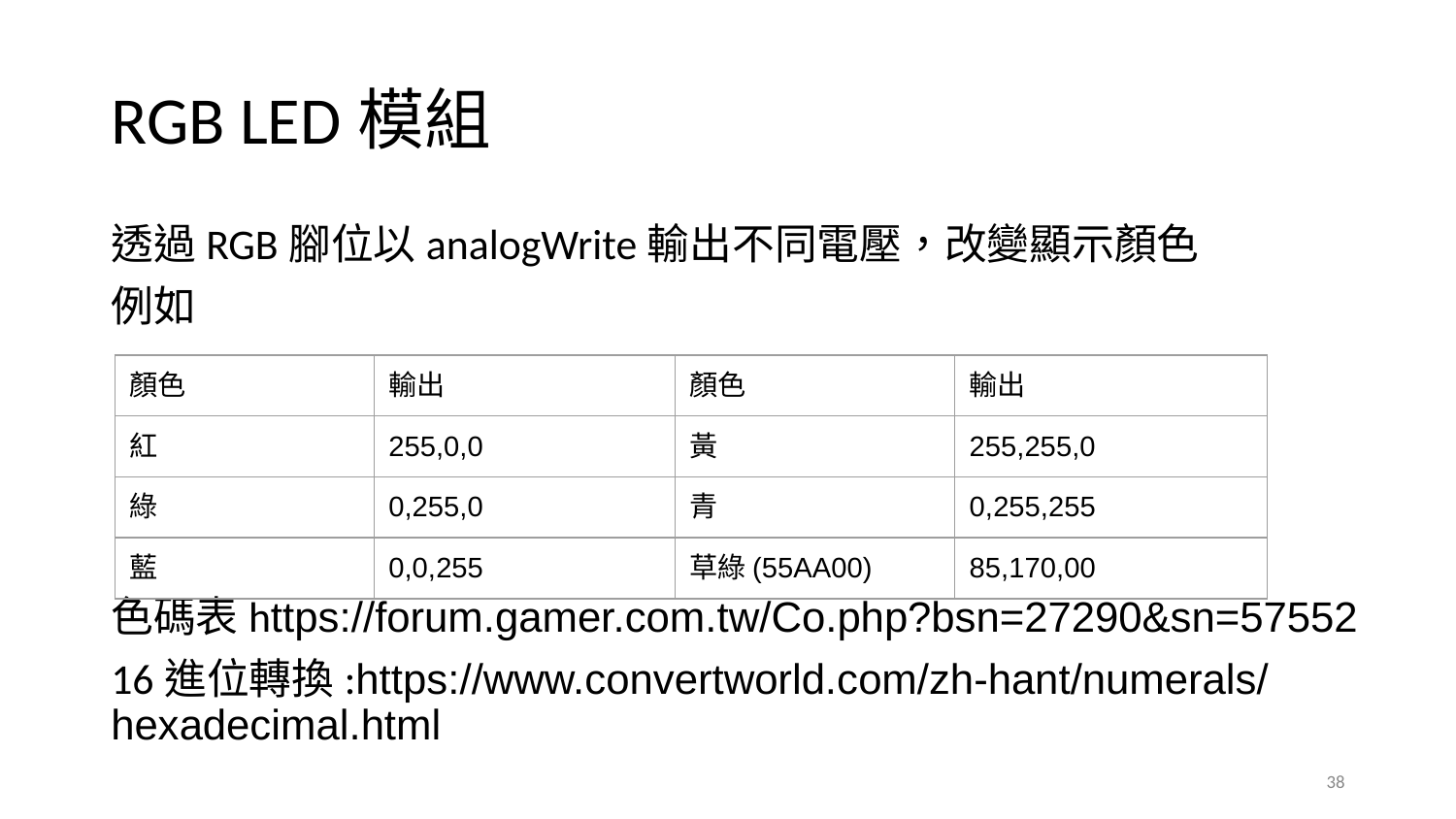

# RGB LED模組
透過RGB腳位以analogWrite輸出不同電壓，改變顯示顏色
例如

色碼表https://forum.gamer.com.tw/Co.php?bsn=27290&sn=57552
16進位轉換:https://www.convertworld.com/zh-hant/numerals/hexadecimal.html
| 顏色 | 輸出 | 顏色 | 輸出 |
| --- | --- | --- | --- |
| 紅 | 255,0,0 | 黃 | 255,255,0 |
| 綠 | 0,255,0 | 青 | 0,255,255 |
| 藍 | 0,0,255 | 草綠(55AA00) | 85,170,00 |
38